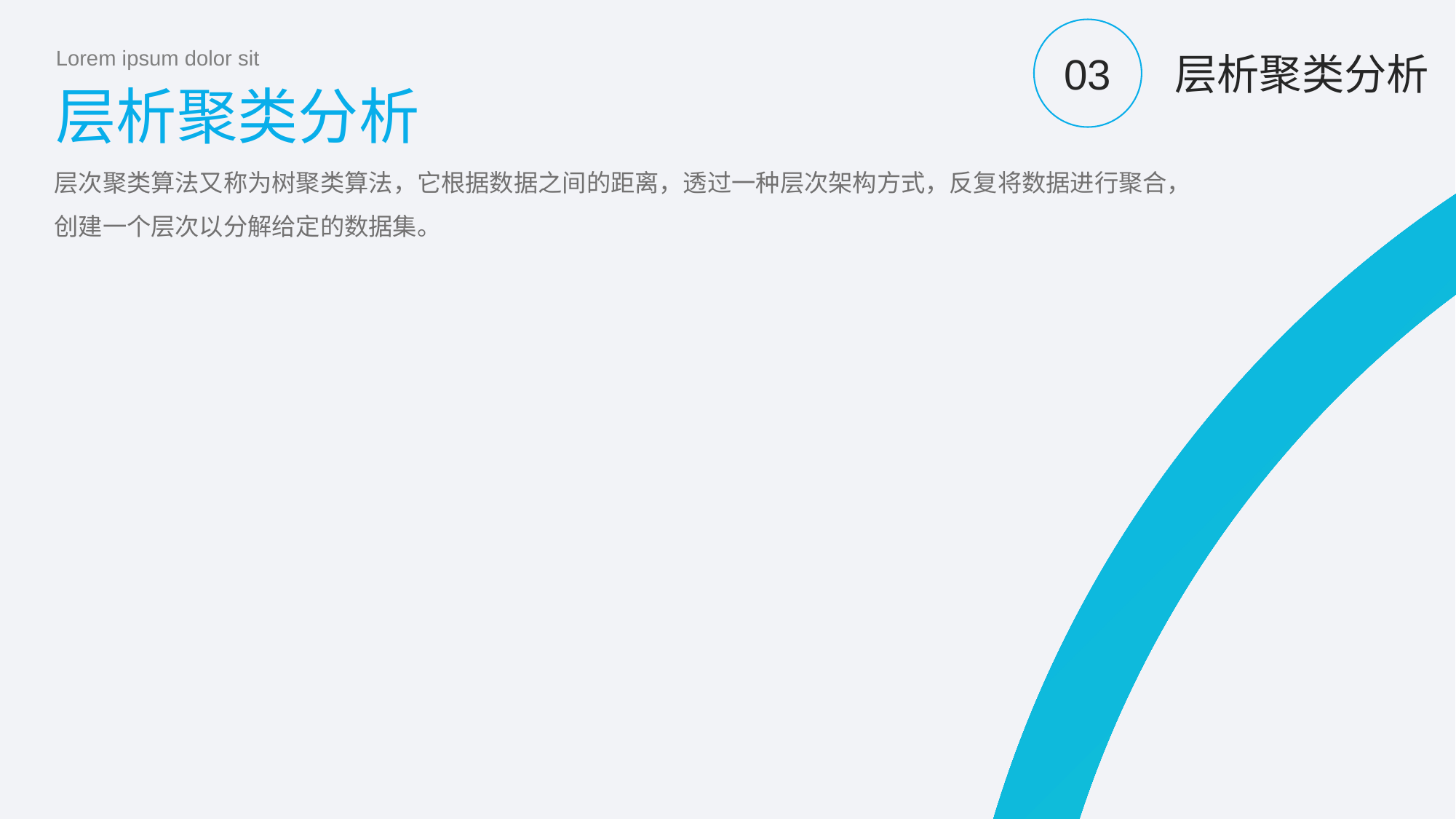

03
层析聚类分析
Lorem ipsum dolor sit
层析聚类分析

层次聚类算法又称为树聚类算法，它根据数据之间的距离，透过一种层次架构方式，反复将数据进行聚合，创建一个层次以分解给定的数据集。